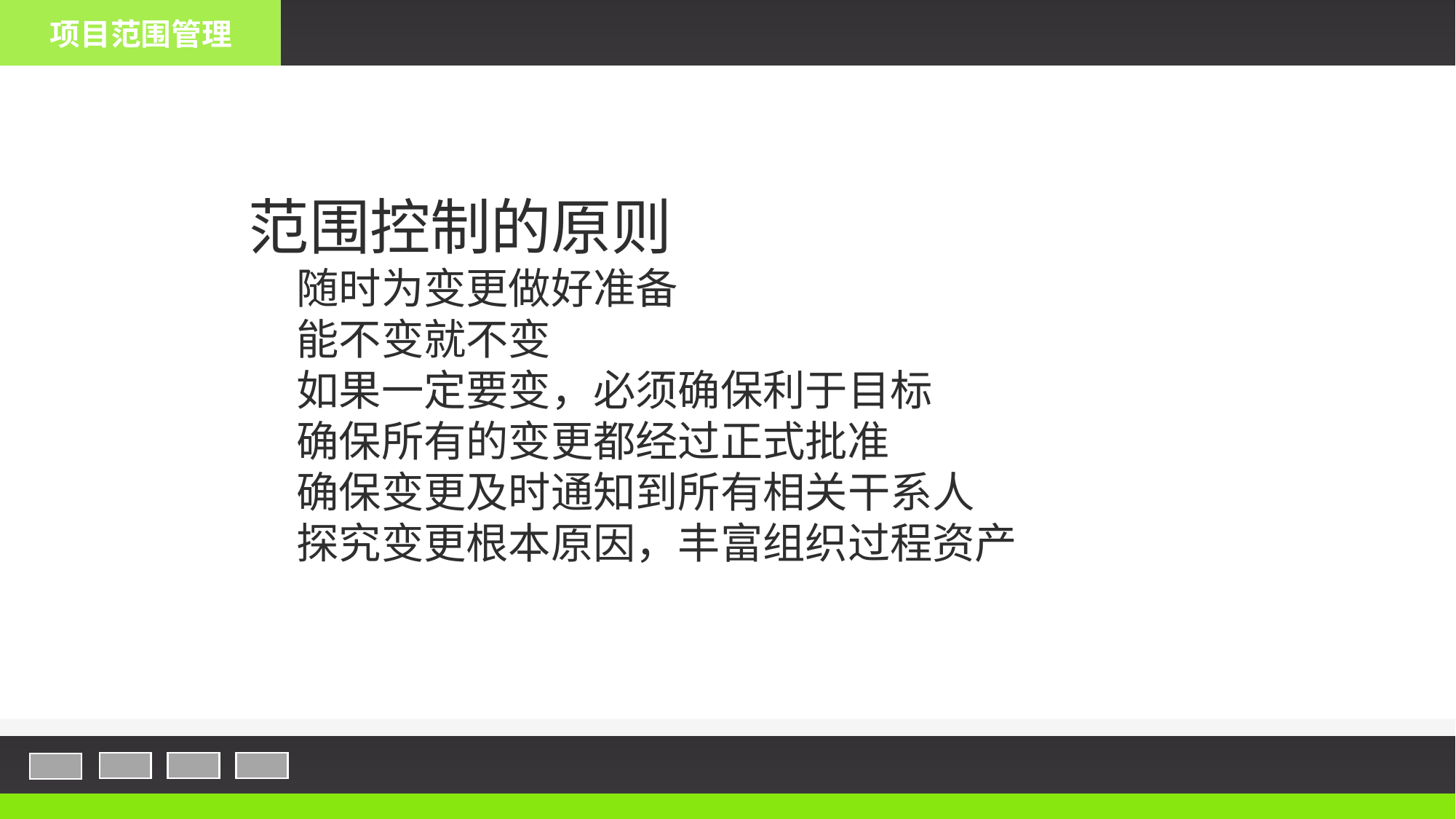

项目范围管理
范围控制的原则
    随时为变更做好准备
    能不变就不变
    如果一定要变，必须确保利于目标
    确保所有的变更都经过正式批准
    确保变更及时通知到所有相关干系人
    探究变更根本原因，丰富组织过程资产